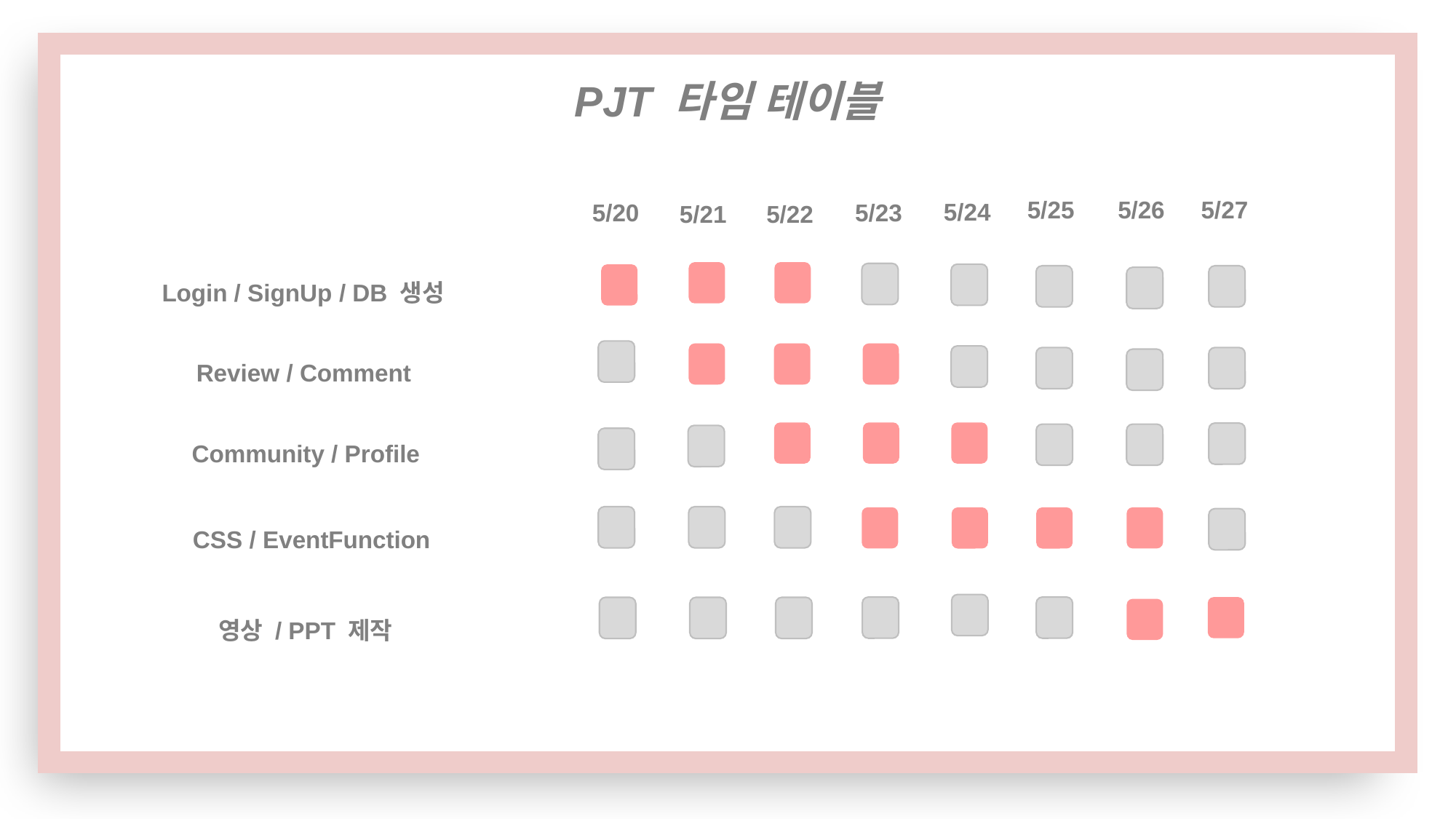

PJT 타임 테이블
#
5/25
5/24
5/23
5/26
5/27
5/20
5/21
5/22
Login / SignUp / DB 생성

Review / Comment

Community / Profile

CSS / EventFunction

영상 / PPT 제작